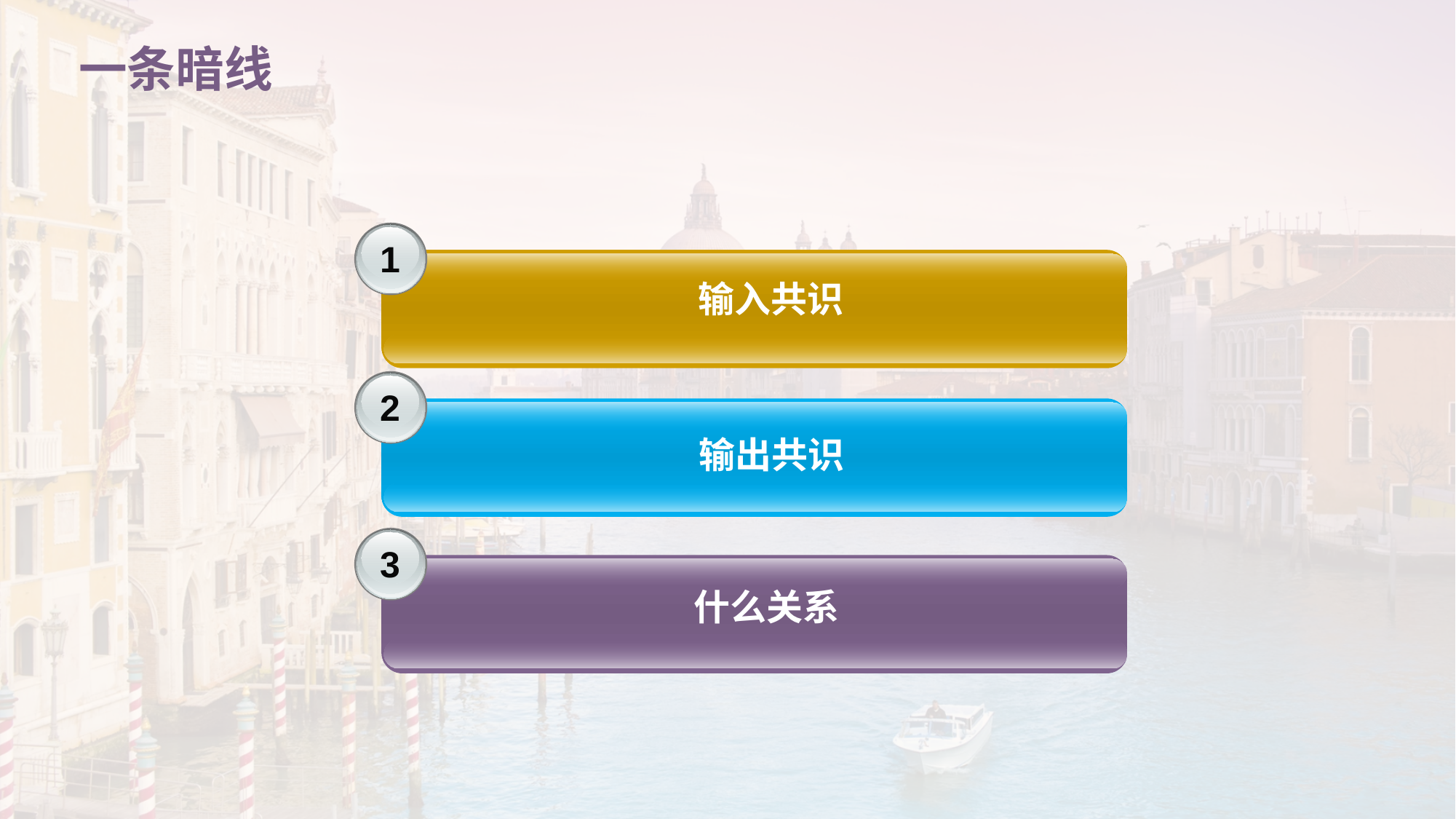

# 一条暗线

1

输入共识

2

输出共识

3

什么关系